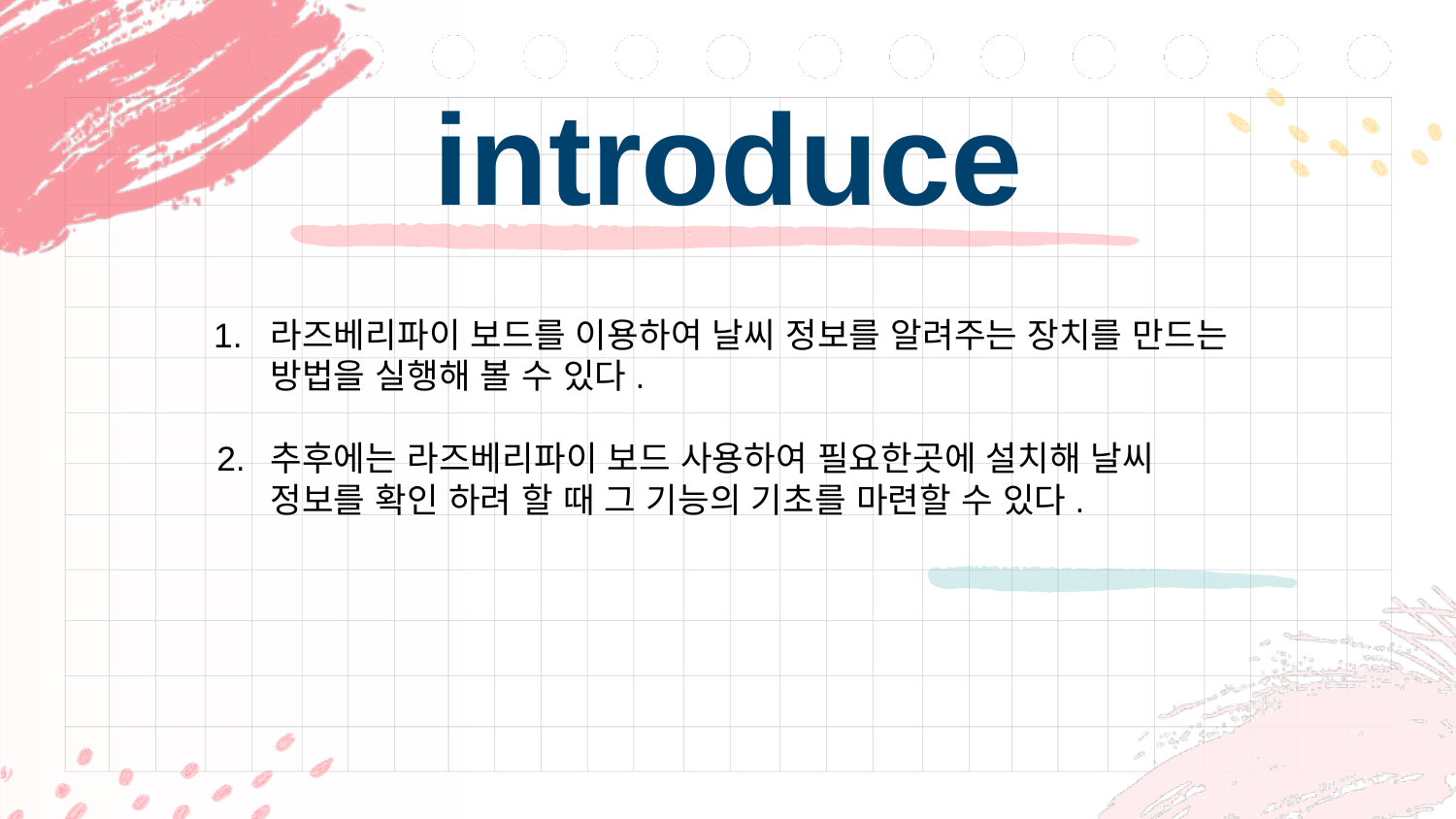

# introduce

라즈베리파이 보드를 이용하여 날씨 정보를 알려주는 장치를 만드는 방법을 실행해 볼 수 있다.

추후에는 라즈베리파이 보드 사용하여 필요한곳에 설치해 날씨 정보를 확인 하려 할 때 그 기능의 기초를 마련할 수 있다.